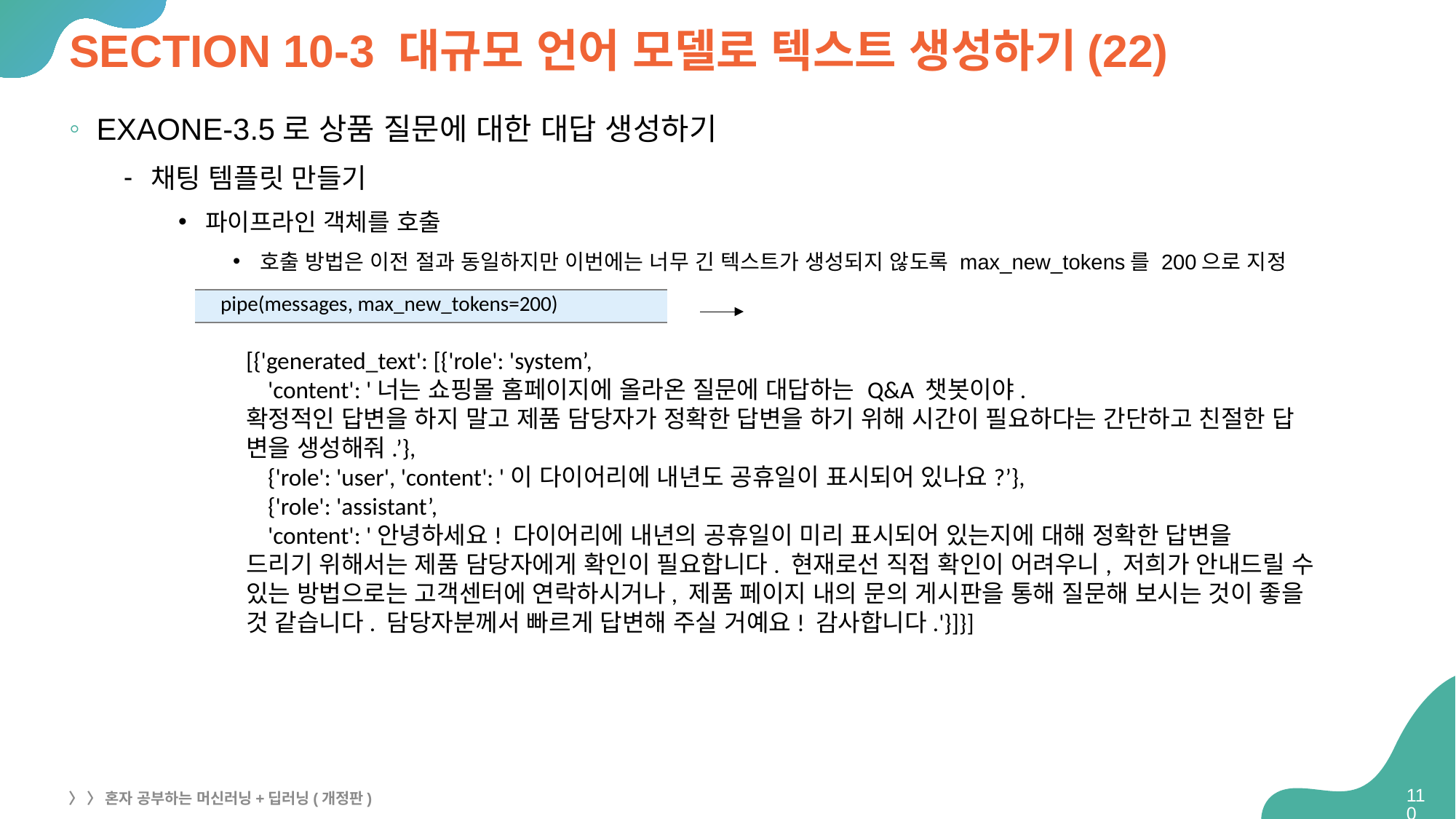

# SECTION 10-3 대규모 언어 모델로 텍스트 생성하기(22)
EXAONE-3.5로 상품 질문에 대한 대답 생성하기
채팅 템플릿 만들기
파이프라인 객체를 호출
호출 방법은 이전 절과 동일하지만 이번에는 너무 긴 텍스트가 생성되지 않도록 max_new_tokens를 200으로 지정
| pipe(messages, max\_new\_tokens=200) |
| --- |
[{'generated_text': [{'role': 'system’,
    'content': '너는 쇼핑몰 홈페이지에 올라온 질문에 대답하는 Q&A 챗봇이야.
확정적인 답변을 하지 말고 제품 담당자가 정확한 답변을 하기 위해 시간이 필요하다는 간단하고 친절한 답
변을 생성해줘.’},
    {'role': 'user', 'content': '이 다이어리에 내년도 공휴일이 표시되어 있나요?’},
    {'role': 'assistant’,
    'content': '안녕하세요! 다이어리에 내년의 공휴일이 미리 표시되어 있는지에 대해 정확한 답변을
드리기 위해서는 제품 담당자에게 확인이 필요합니다. 현재로선 직접 확인이 어려우니, 저희가 안내드릴 수
있는 방법으로는 고객센터에 연락하시거나, 제품 페이지 내의 문의 게시판을 통해 질문해 보시는 것이 좋을
것 같습니다. 담당자분께서 빠르게 답변해 주실 거예요! 감사합니다.'}]}]
110
〉 〉 혼자 공부하는 머신러닝+딥러닝(개정판)